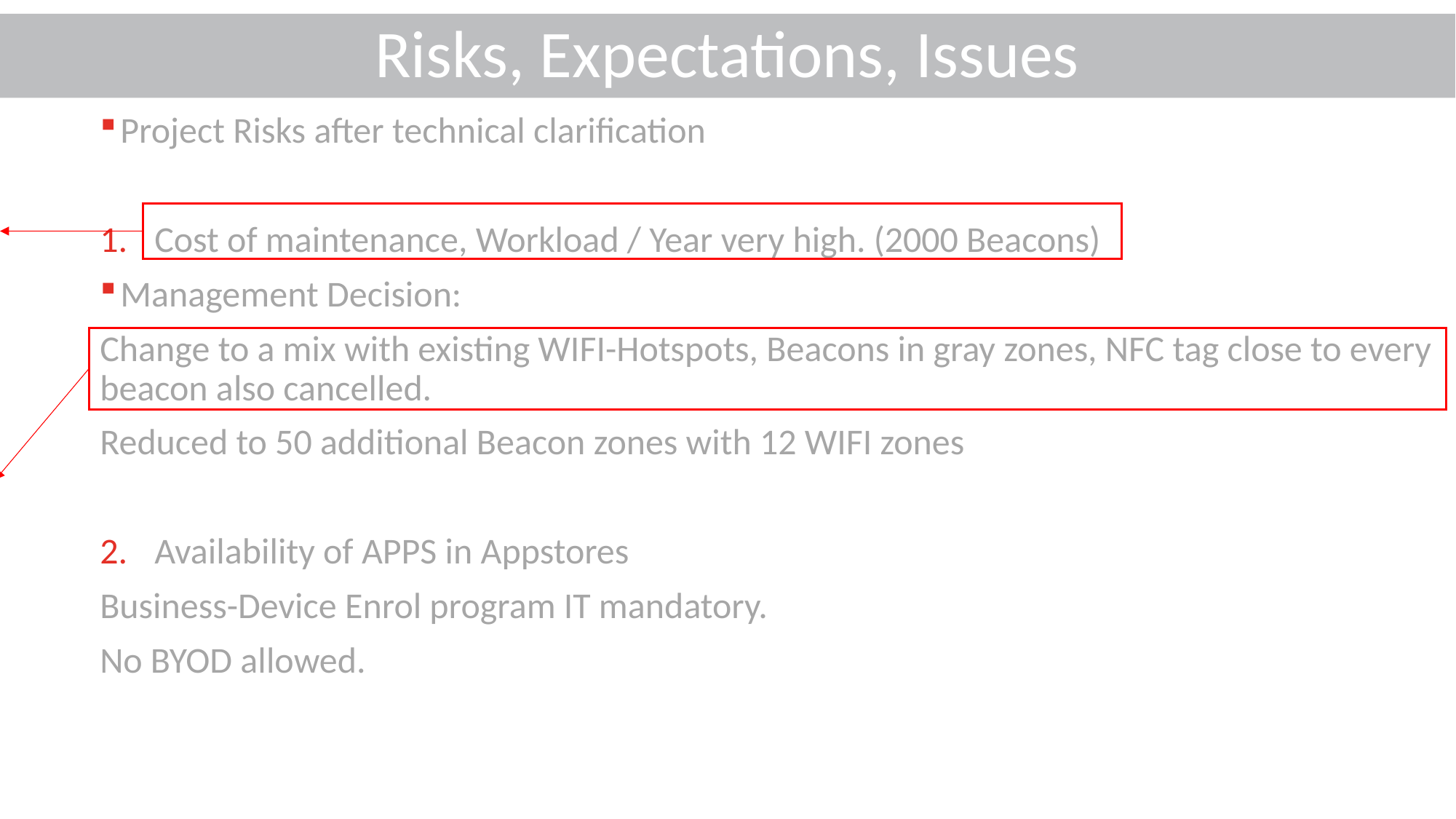

# Risks, Expectations, Issues
Project Risks after technical clarification

Cost of maintenance, Workload / Year very high. (2000 Beacons)
Management Decision:
Change to a mix with existing WIFI-Hotspots, Beacons in gray zones, NFC tag close to every beacon also cancelled.
Reduced to 50 additional Beacon zones with 12 WIFI zones

Availability of APPS in Appstores
Business-Device Enrol program IT mandatory.
No BYOD allowed.

ビーコン一つあたりの物理的なコスト、電池交換や管理費もあるので、人件費と物理費でコストが高くなる。

ビーコン：自動でデバイスにデータ送信
NFCタグ：手動でタグを読み取り、データを取得
コストはNFCタグ<ビーコン